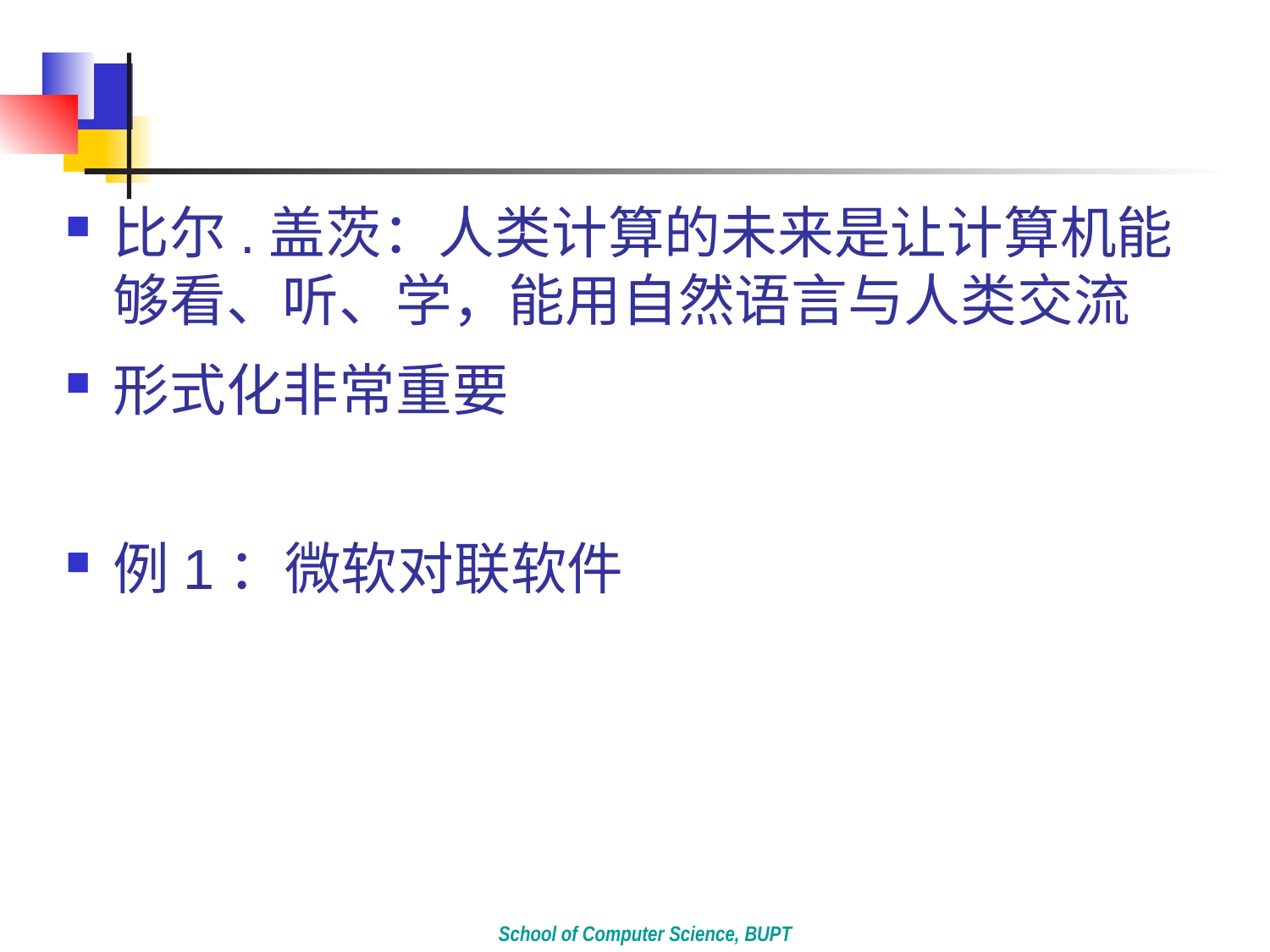

#
比尔.盖茨：人类计算的未来是让计算机能够看、听、学，能用自然语言与人类交流
形式化非常重要

例1：微软对联软件

School of Computer Science, BUPT
26